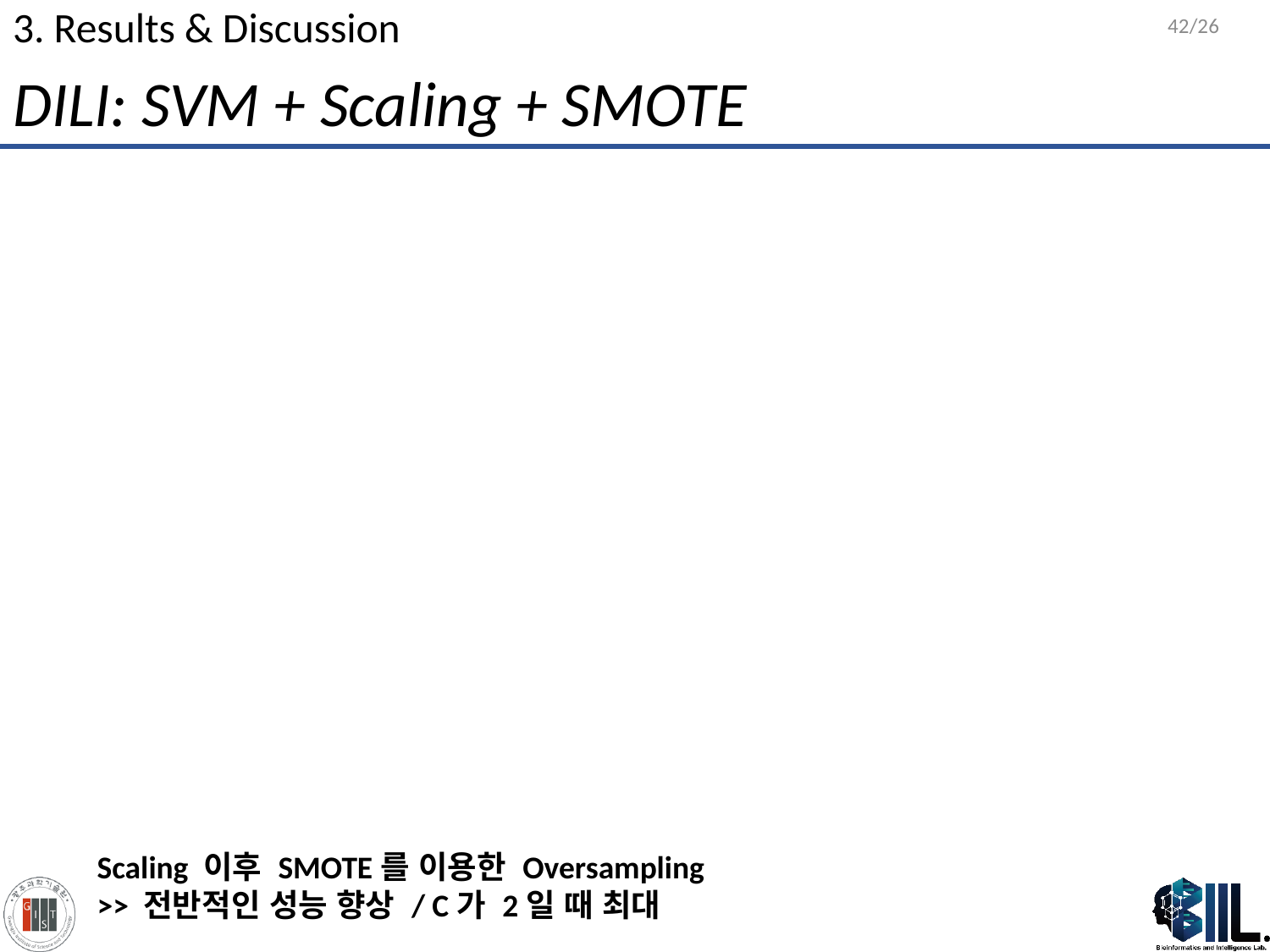

42/26
# 3. Results & Discussion
DILI: SVM + Scaling + SMOTE
Scaling 이후 SMOTE를 이용한 Oversampling
>> 전반적인 성능 향상 / C가 2일 때 최대